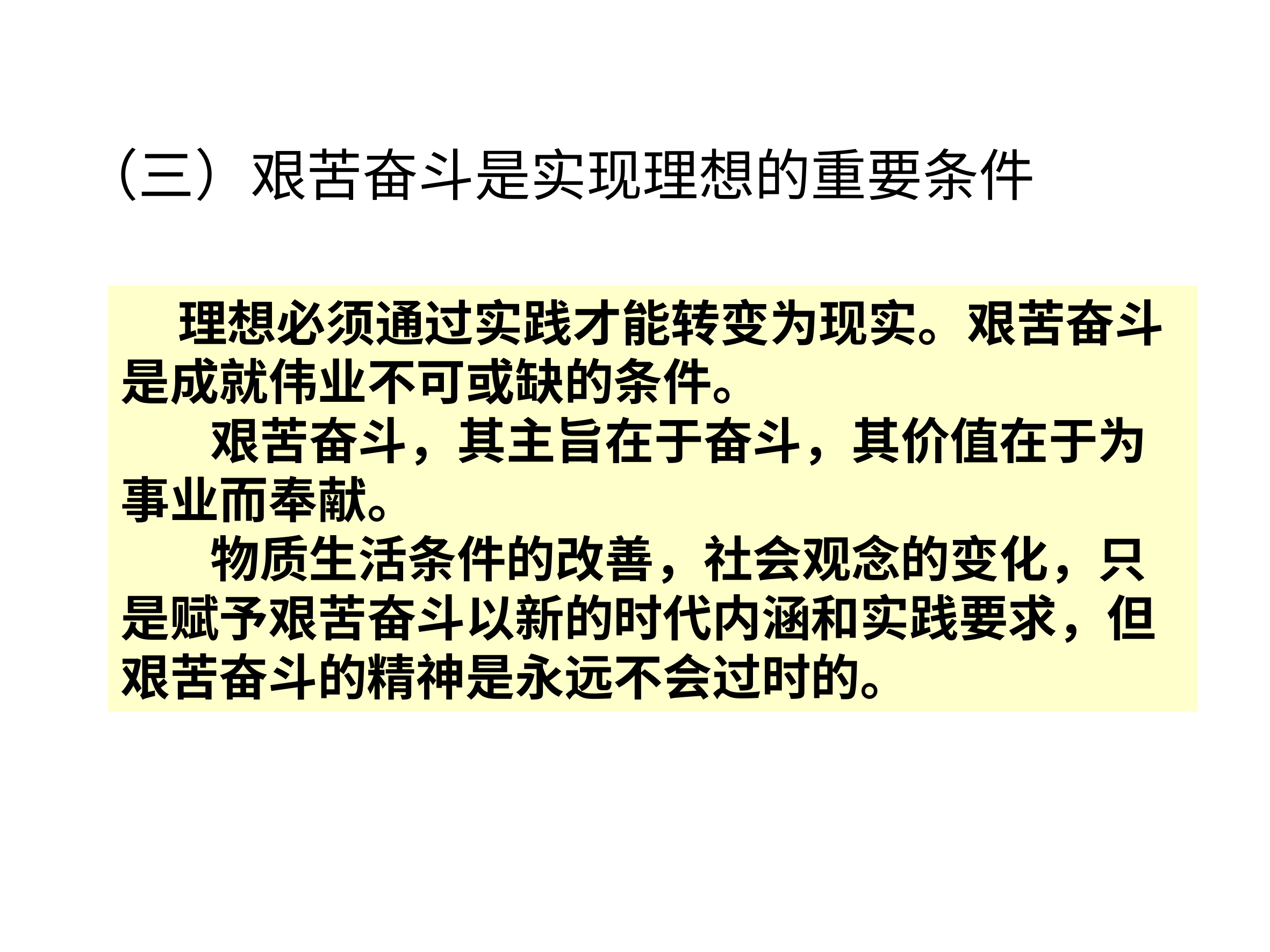

（三）艰苦奋斗是实现理想的重要条件
       理想必须通过实践才能转变为现实。艰苦奋斗是成就伟业不可或缺的条件。
       艰苦奋斗，其主旨在于奋斗，其价值在于为事业而奉献。
       物质生活条件的改善，社会观念的变化，只是赋予艰苦奋斗以新的时代内涵和实践要求，但艰苦奋斗的精神是永远不会过时的。